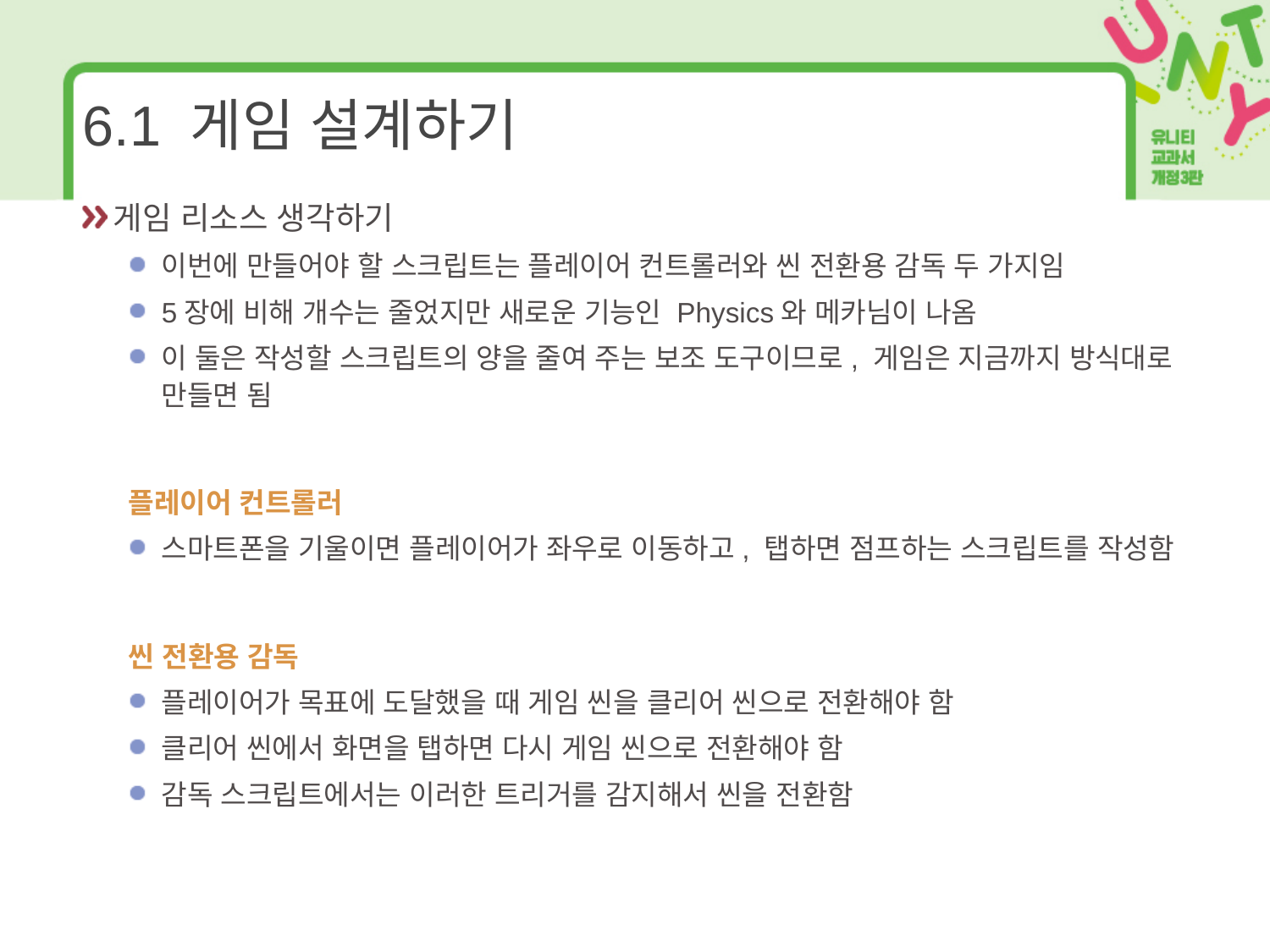

# 6.1 게임 설계하기
게임 리소스 생각하기
이번에 만들어야 할 스크립트는 플레이어 컨트롤러와 씬 전환용 감독 두 가지임
5장에 비해 개수는 줄었지만 새로운 기능인 Physics와 메카님이 나옴
이 둘은 작성할 스크립트의 양을 줄여 주는 보조 도구이므로, 게임은 지금까지 방식대로 만들면 됨

플레이어 컨트롤러
스마트폰을 기울이면 플레이어가 좌우로 이동하고, 탭하면 점프하는 스크립트를 작성함

씬 전환용 감독
플레이어가 목표에 도달했을 때 게임 씬을 클리어 씬으로 전환해야 함
클리어 씬에서 화면을 탭하면 다시 게임 씬으로 전환해야 함
감독 스크립트에서는 이러한 트리거를 감지해서 씬을 전환함